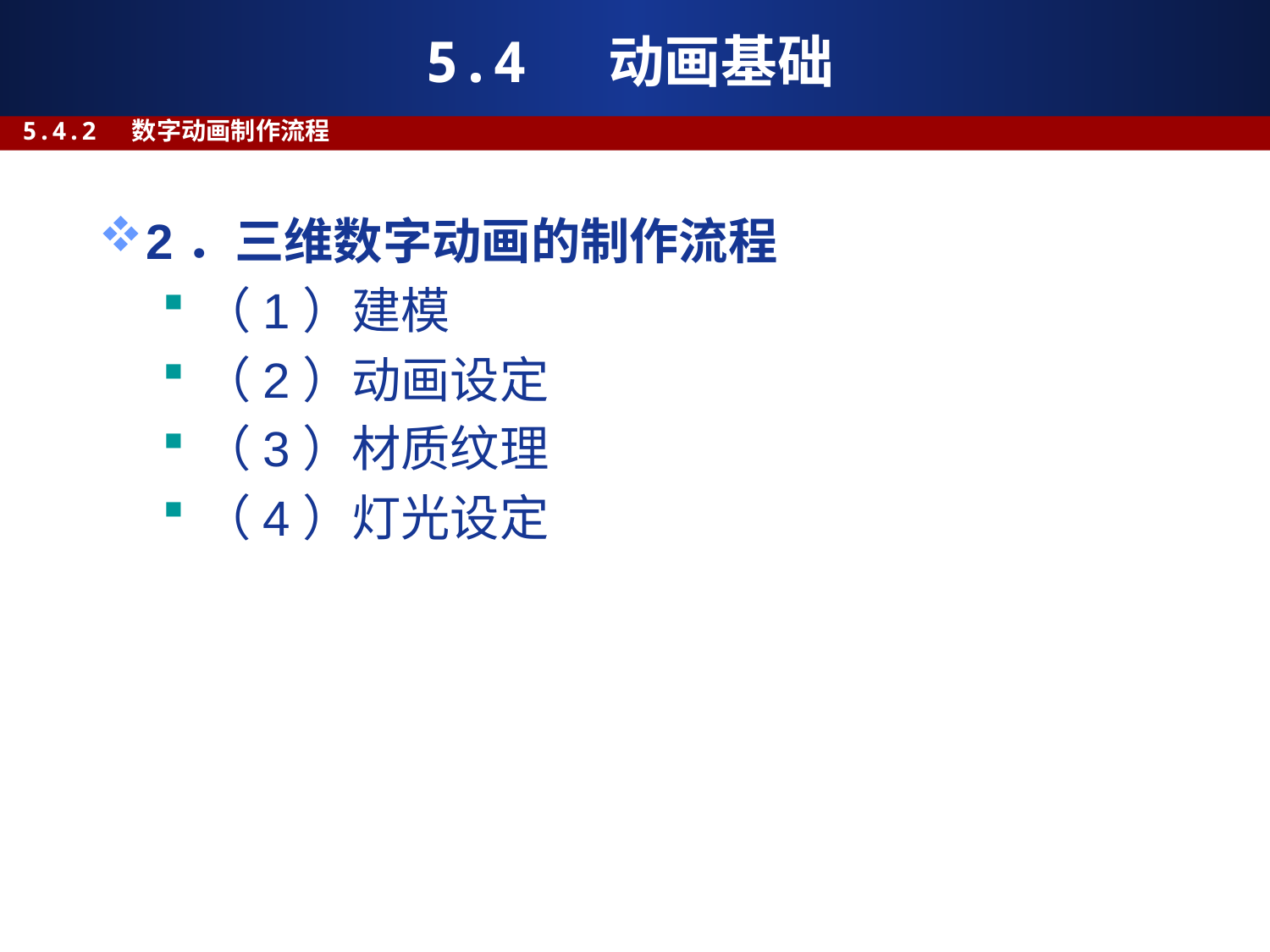

# 5.4  动画基础
5.4.2  数字动画制作流程
2．三维数字动画的制作流程
（1）建模
（2）动画设定
（3）材质纹理
（4）灯光设定